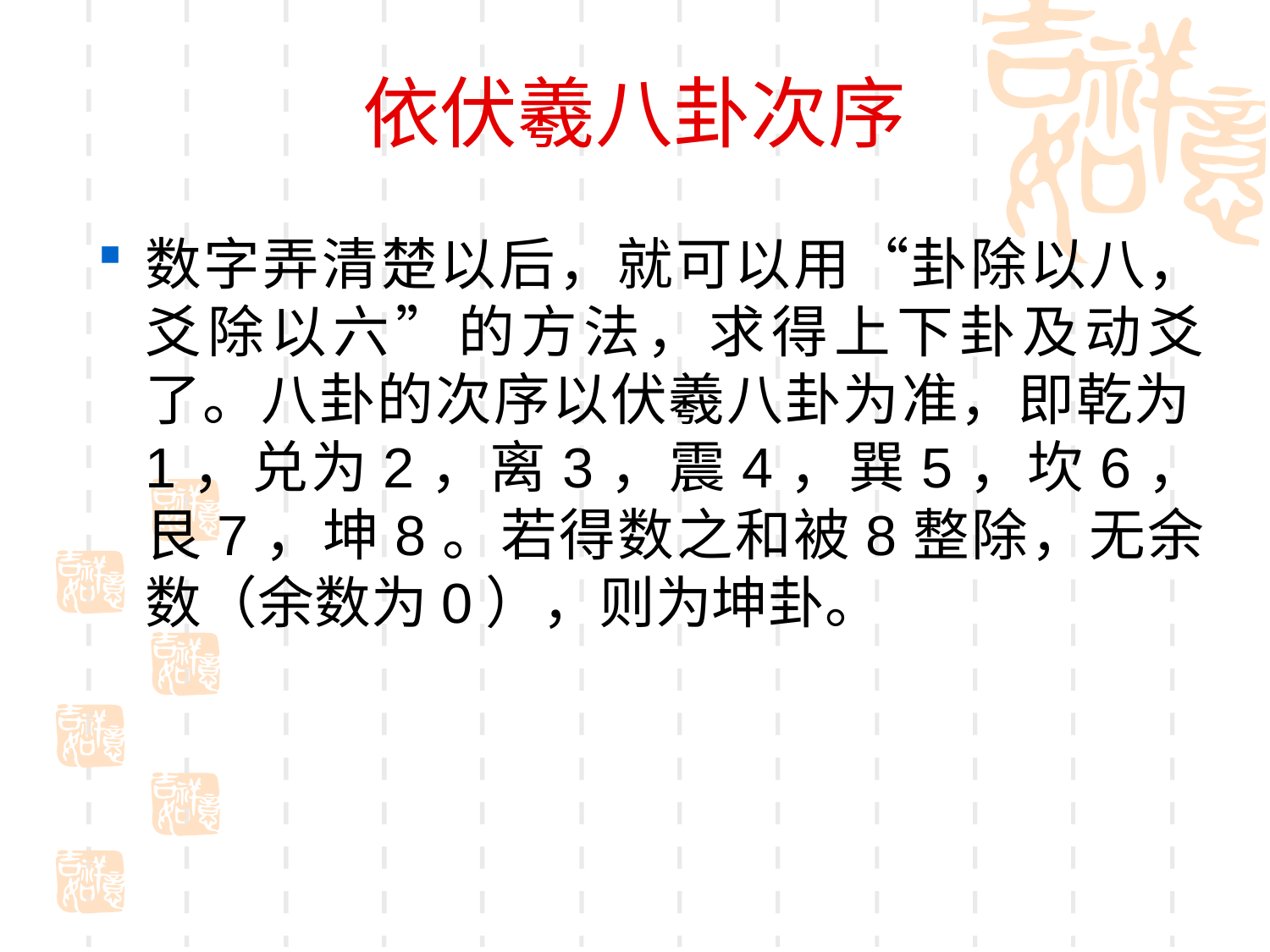

# 依伏羲八卦次序
数字弄清楚以后，就可以用“卦除以八，爻除以六”的方法，求得上下卦及动爻了。八卦的次序以伏羲八卦为准，即乾为1，兑为2，离3，震4，巽5，坎6，艮7，坤8。若得数之和被8整除，无余数（余数为0），则为坤卦。